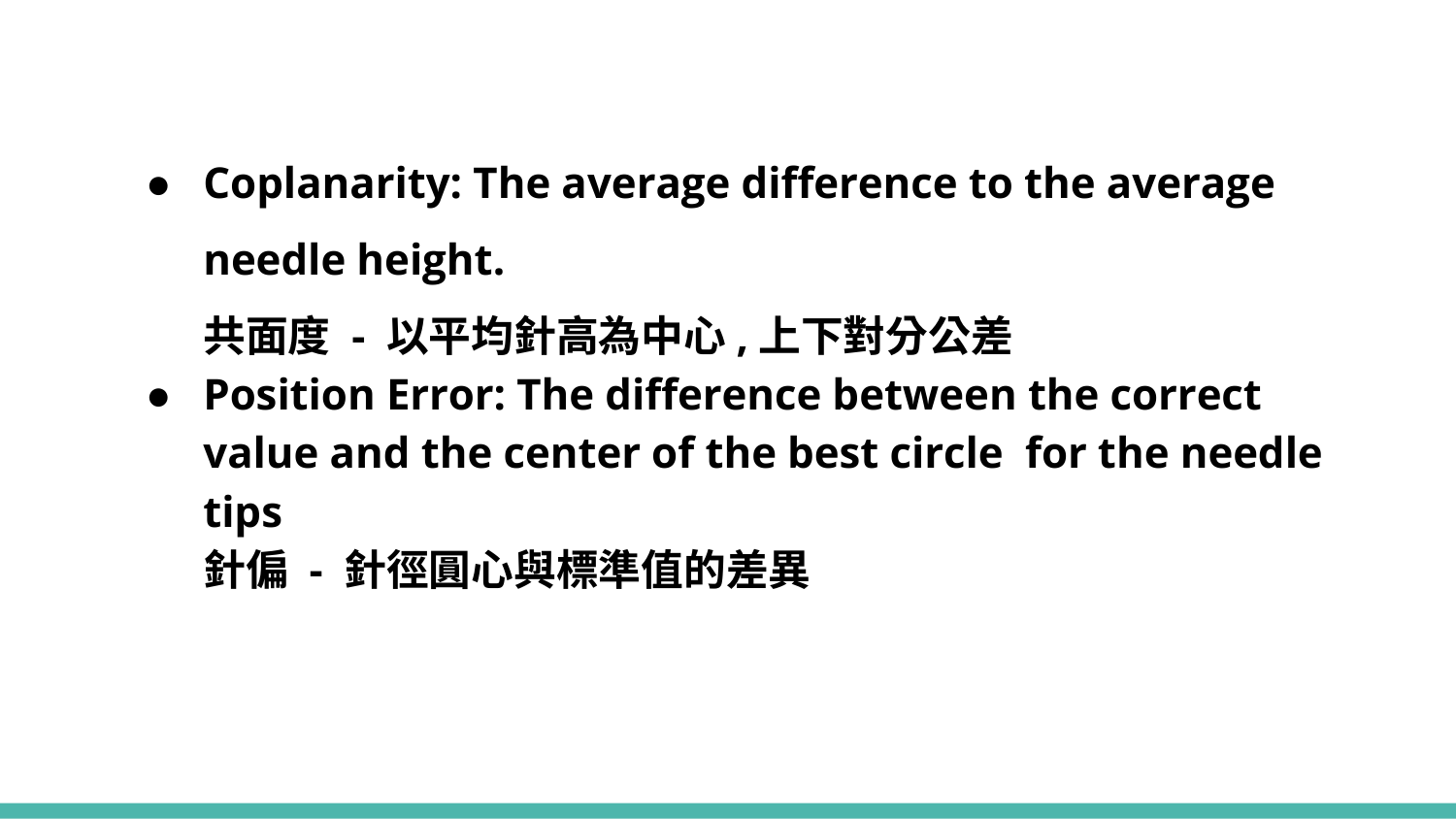

Coplanarity: The average difference to the average needle height.
共面度 - 以平均針高為中心,上下對分公差
Position Error: The difference between the correct value and the center of the best circle  for the needle tips
針偏 - 針徑圓心與標準值的差異